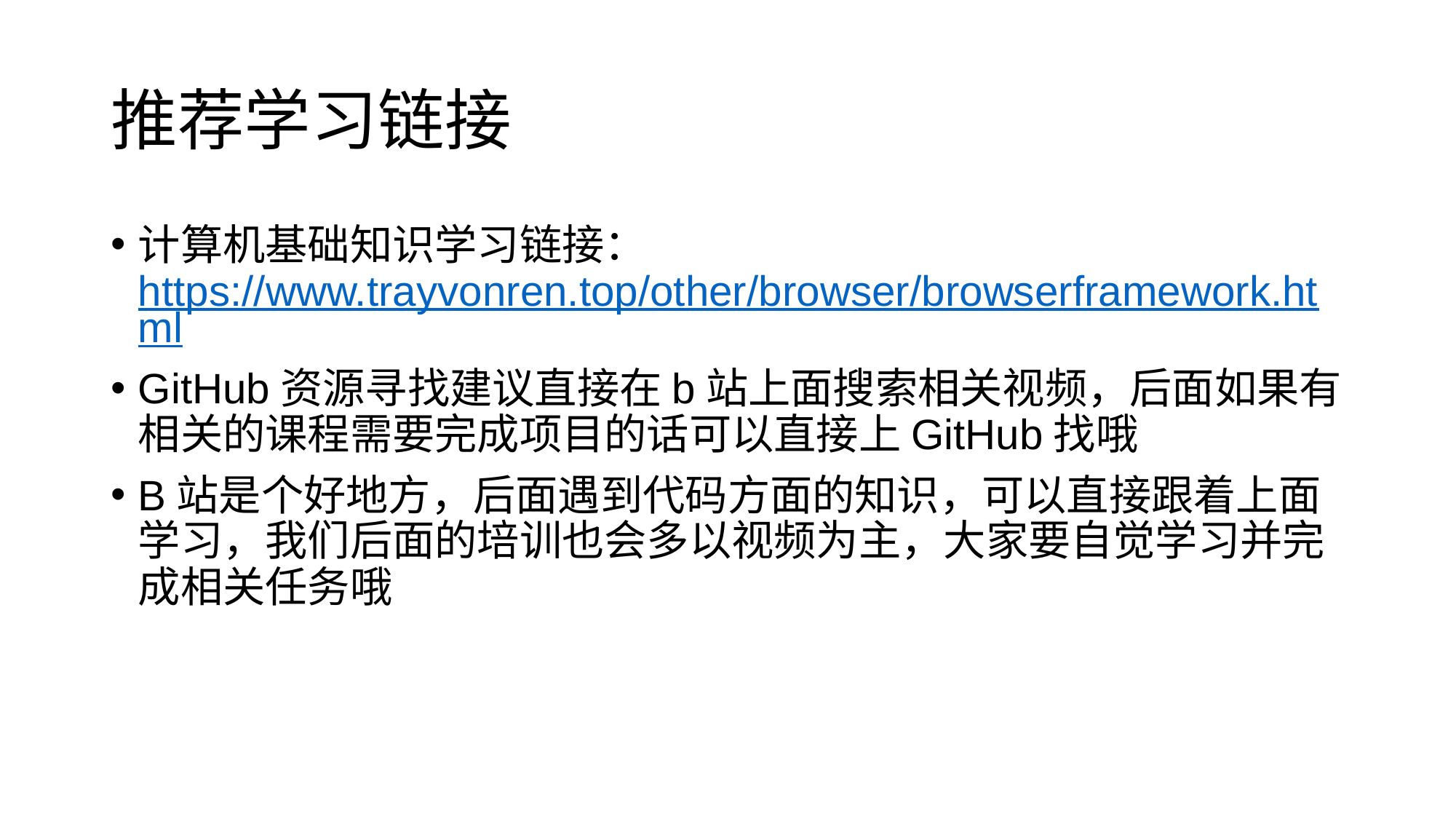

# 推荐学习链接
计算机基础知识学习链接：https://www.trayvonren.top/other/browser/browserframework.html
GitHub资源寻找建议直接在b站上面搜索相关视频，后面如果有相关的课程需要完成项目的话可以直接上GitHub找哦
B站是个好地方，后面遇到代码方面的知识，可以直接跟着上面学习，我们后面的培训也会多以视频为主，大家要自觉学习并完成相关任务哦